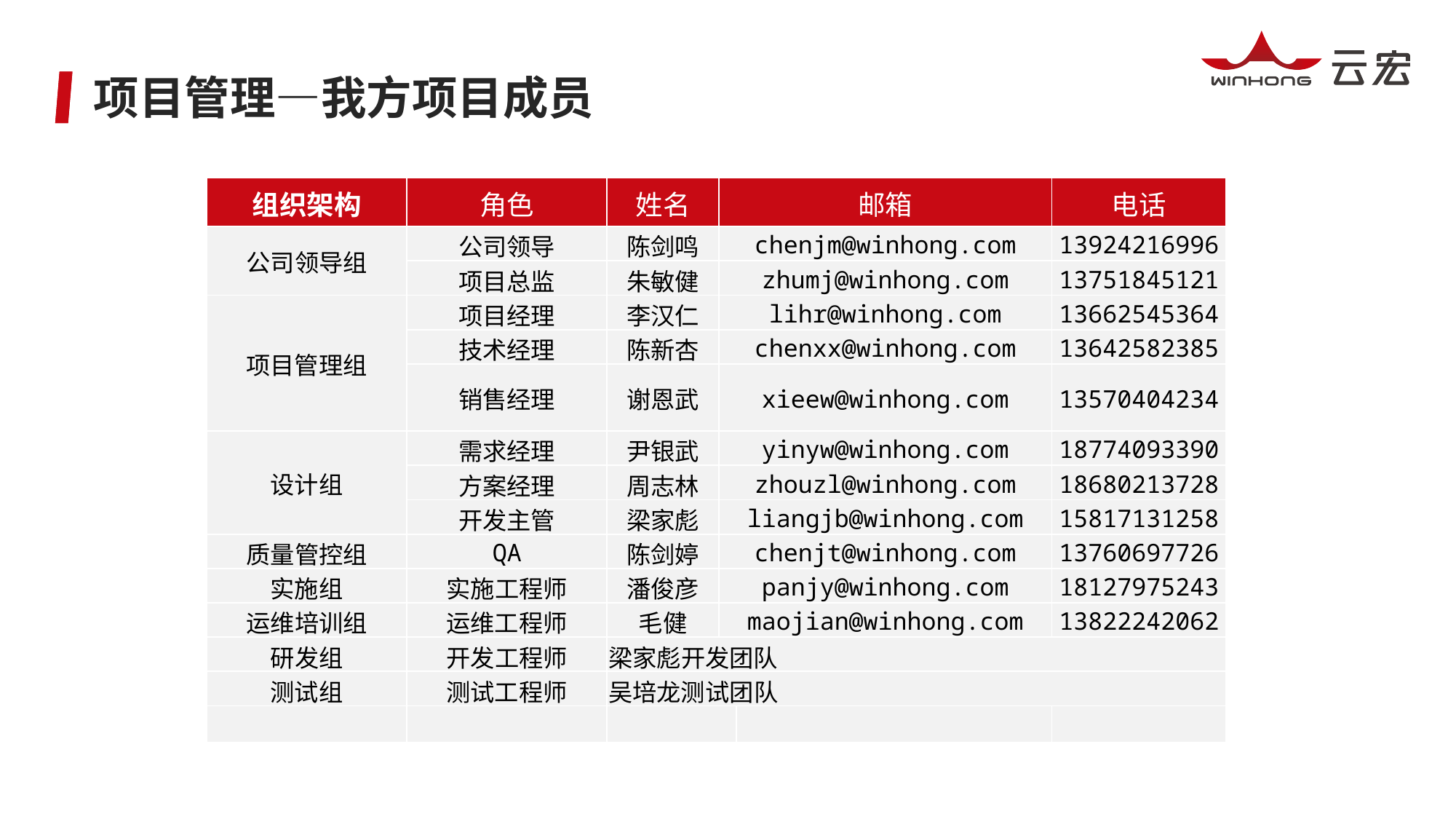

项目管理—我方项目成员

| 组织架构 | 角色 | 姓名 | 邮箱 | 邮箱 | 电话 |
| --- | --- | --- | --- | --- | --- |
| 公司领导组 | 公司领导 | 陈剑鸣 | chenjm@winhong.com |  | 13924216996 |
|  | 项目总监 | 朱敏健 | zhumj@winhong.com |  | 13751845121 |
| 项目管理组 | 项目经理 | 李汉仁 | lihr@winhong.com | chenyg@winhong.com | 13662545364 |
|  | 技术经理 | 陈新杏 | chenxx@winhong.com |  | 13642582385 |
|  | 销售经理 | 谢恩武 | xieew@winhong.com | zhangdm02@winhong.com | 13570404234 |
| 设计组 | 需求经理 | 尹银武 | yinyw@winhong.com | chenhy@winhong.com | 18774093390 |
|  | 方案经理 | 周志林 | zhouzl@winhong.com |  | 18680213728 |
|  | 开发主管 | 梁家彪 | liangjb@winhong.com | chenmy@winhong.com | 15817131258 |
| 质量管控组 | QA | 陈剑婷 | chenjt@winhong.com | huanghq@winhong.com | 13760697726 |
| 实施组 | 实施工程师 | 潘俊彦 | panjy@winhong.com |  | 18127975243 |
| 运维培训组 | 运维工程师 | 毛健 | maojian@winhong.com | wupl@winhong.com | 13822242062 |
| 研发组 | 开发工程师 | 梁家彪开发团队 |  | laidx@winhong.com | 15813352526 |
| 测试组 | 测试工程师 | 吴培龙测试团队 |  | chenhy@winhong.com | 13672430314 |
|  |  |  |  |  |  |